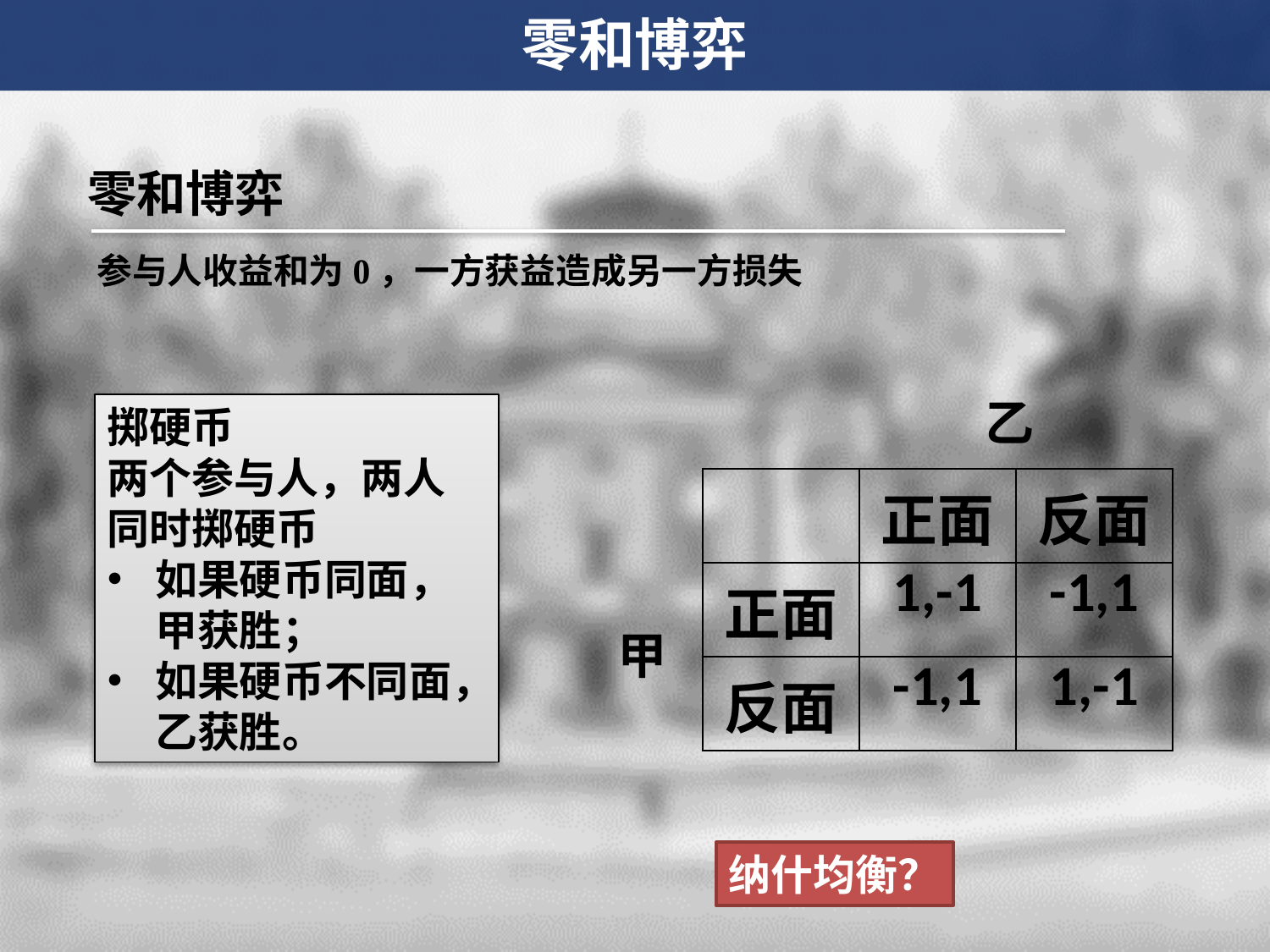

零和博弈

零和博弈
参与人收益和为0，一方获益造成另一方损失
乙
掷硬币
两个参与人，两人同时掷硬币
如果硬币同面，甲获胜；
如果硬币不同面，乙获胜。
|  | 正面 | 反面 |
| --- | --- | --- |
| 正面 | 1,-1 | -1,1 |
| 反面 | -1,1 | 1,-1 |
甲
纳什均衡？